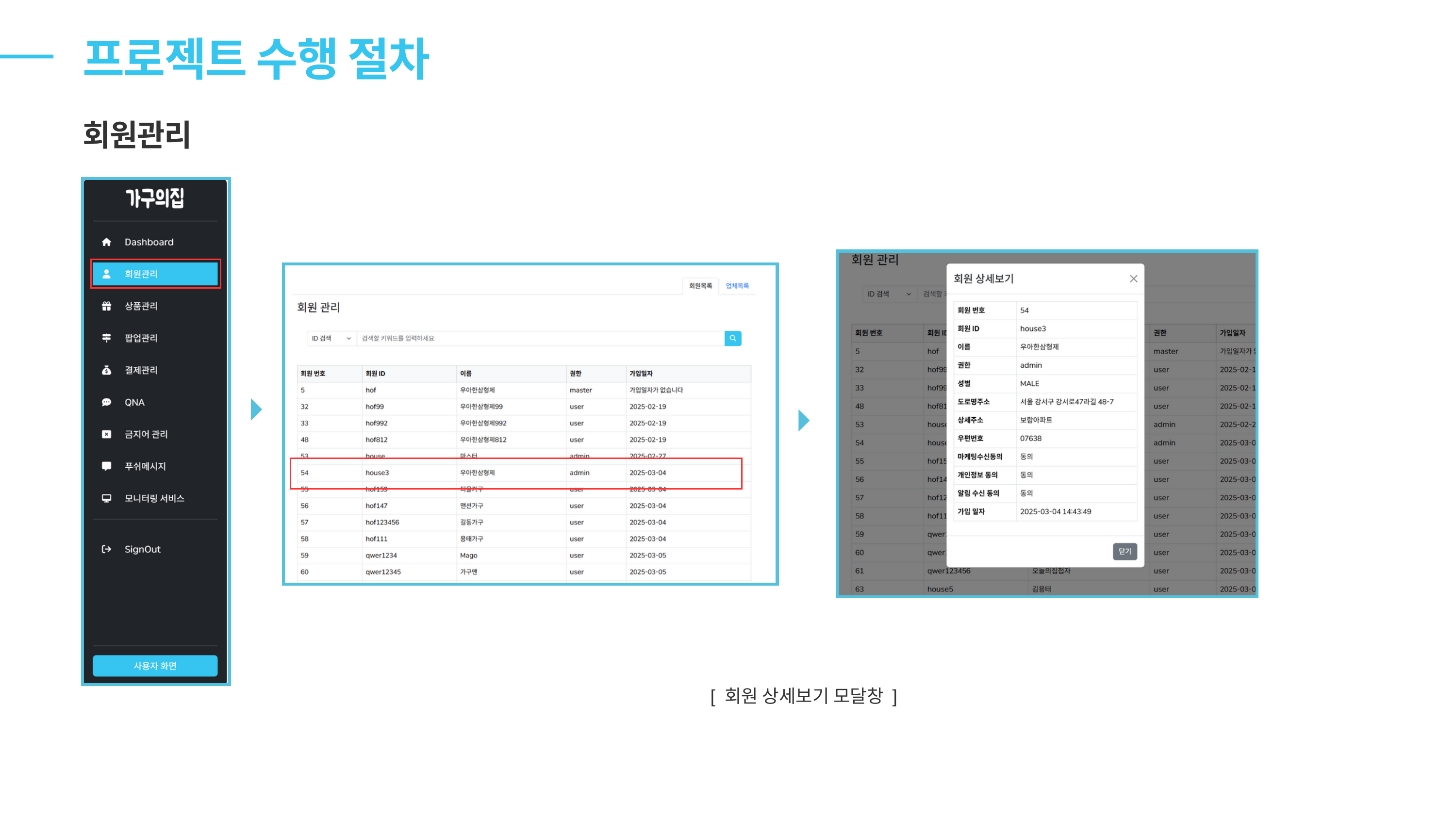

프로젝트 수행 절차

회원관리

[ 회원 상세보기 모달창 ]